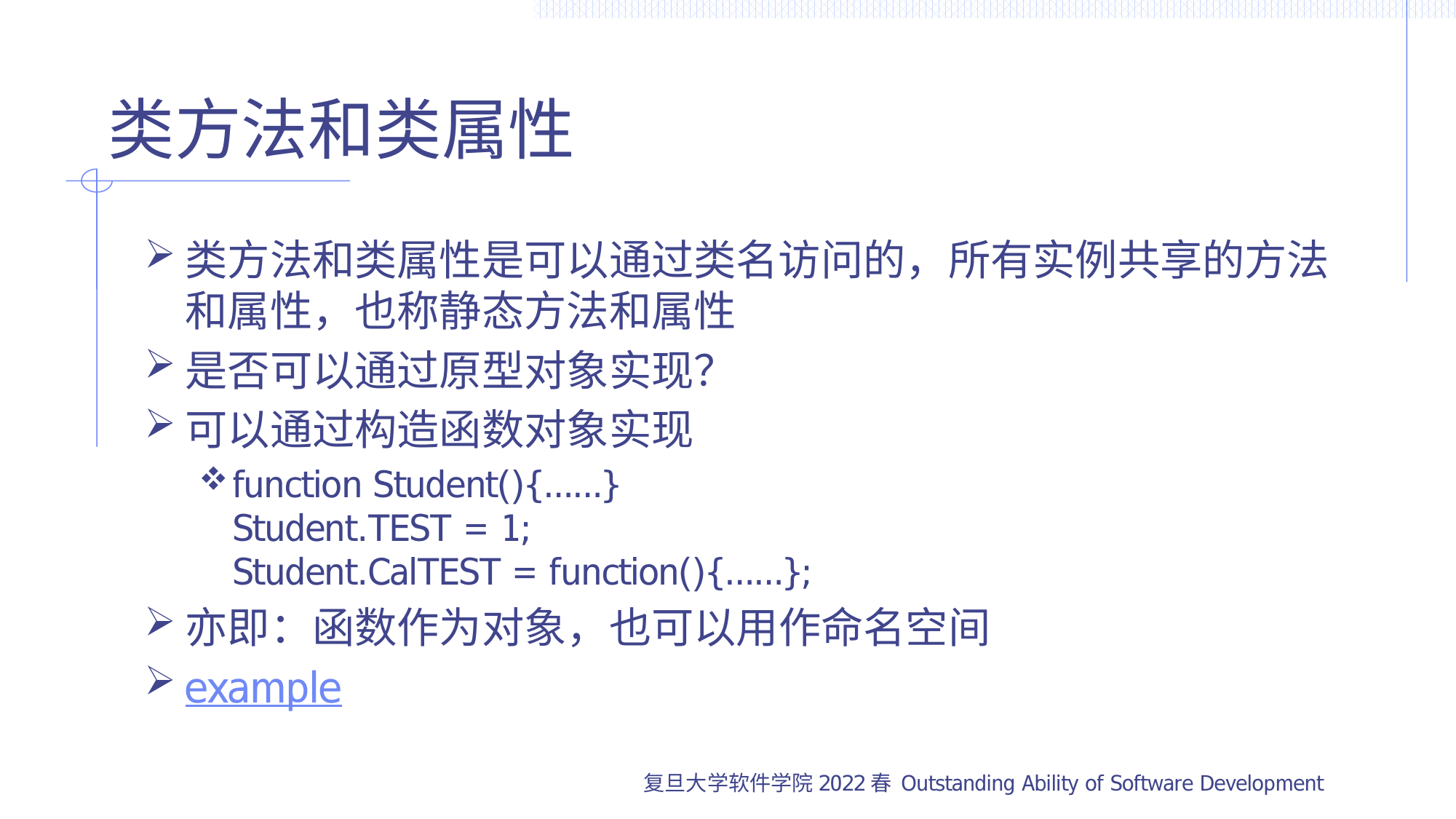

# 类方法和类属性
类方法和类属性是可以通过类名访问的，所有实例共享的方法和属性，也称静态方法和属性
是否可以通过原型对象实现？
可以通过构造函数对象实现
function Student(){……}
Student.TEST = 1;
Student.CalTEST = function(){……};
亦即：函数作为对象，也可以用作命名空间
example